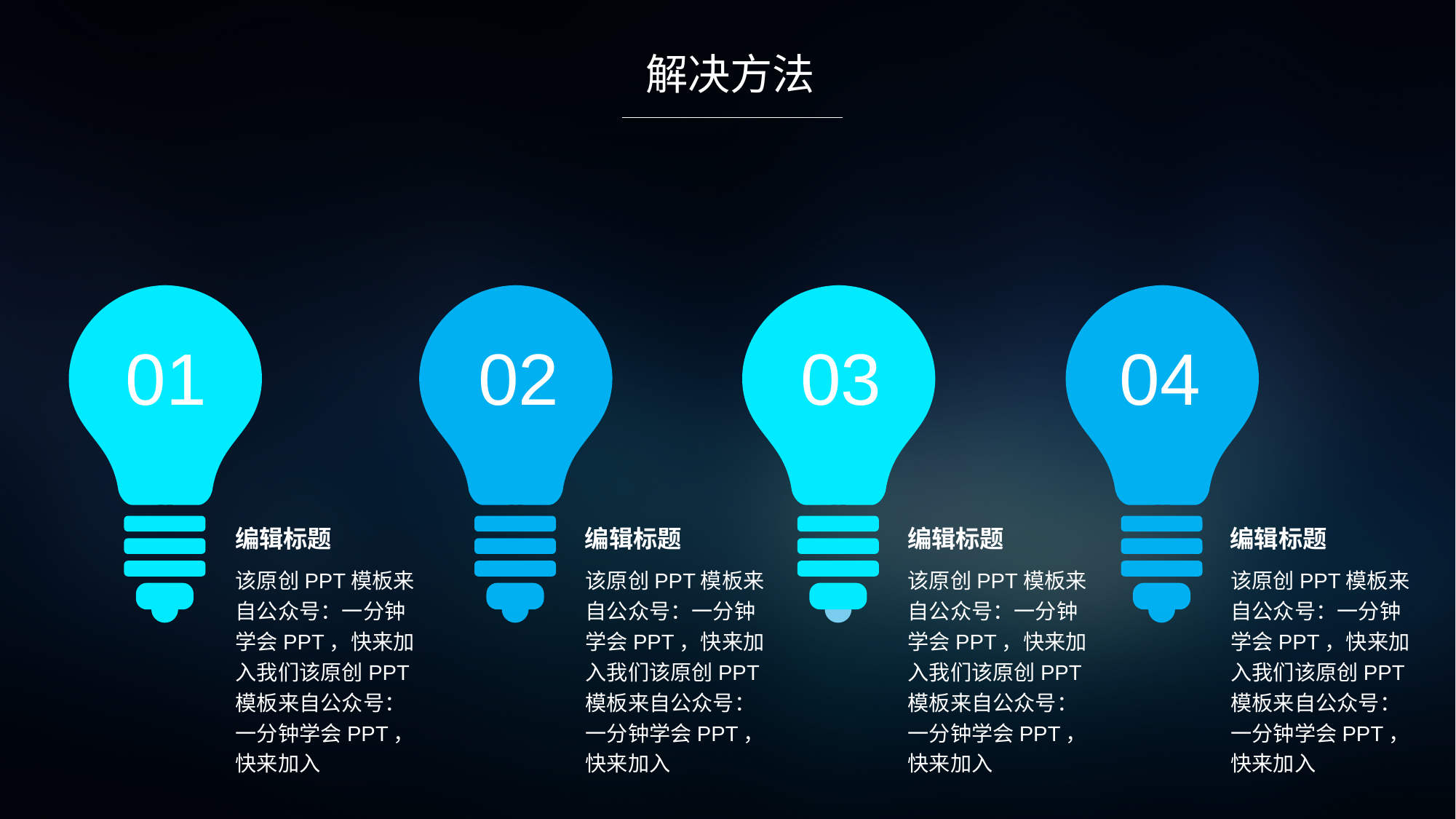

解决方法

01
02
03
04
编辑标题
编辑标题
编辑标题
编辑标题
该原创PPT模板来自公众号：一分钟学会PPT，快来加入我们该原创PPT模板来自公众号：一分钟学会PPT，快来加入
该原创PPT模板来自公众号：一分钟学会PPT，快来加入我们该原创PPT模板来自公众号：一分钟学会PPT，快来加入
该原创PPT模板来自公众号：一分钟学会PPT，快来加入我们该原创PPT模板来自公众号：一分钟学会PPT，快来加入
该原创PPT模板来自公众号：一分钟学会PPT，快来加入我们该原创PPT模板来自公众号：一分钟学会PPT，快来加入